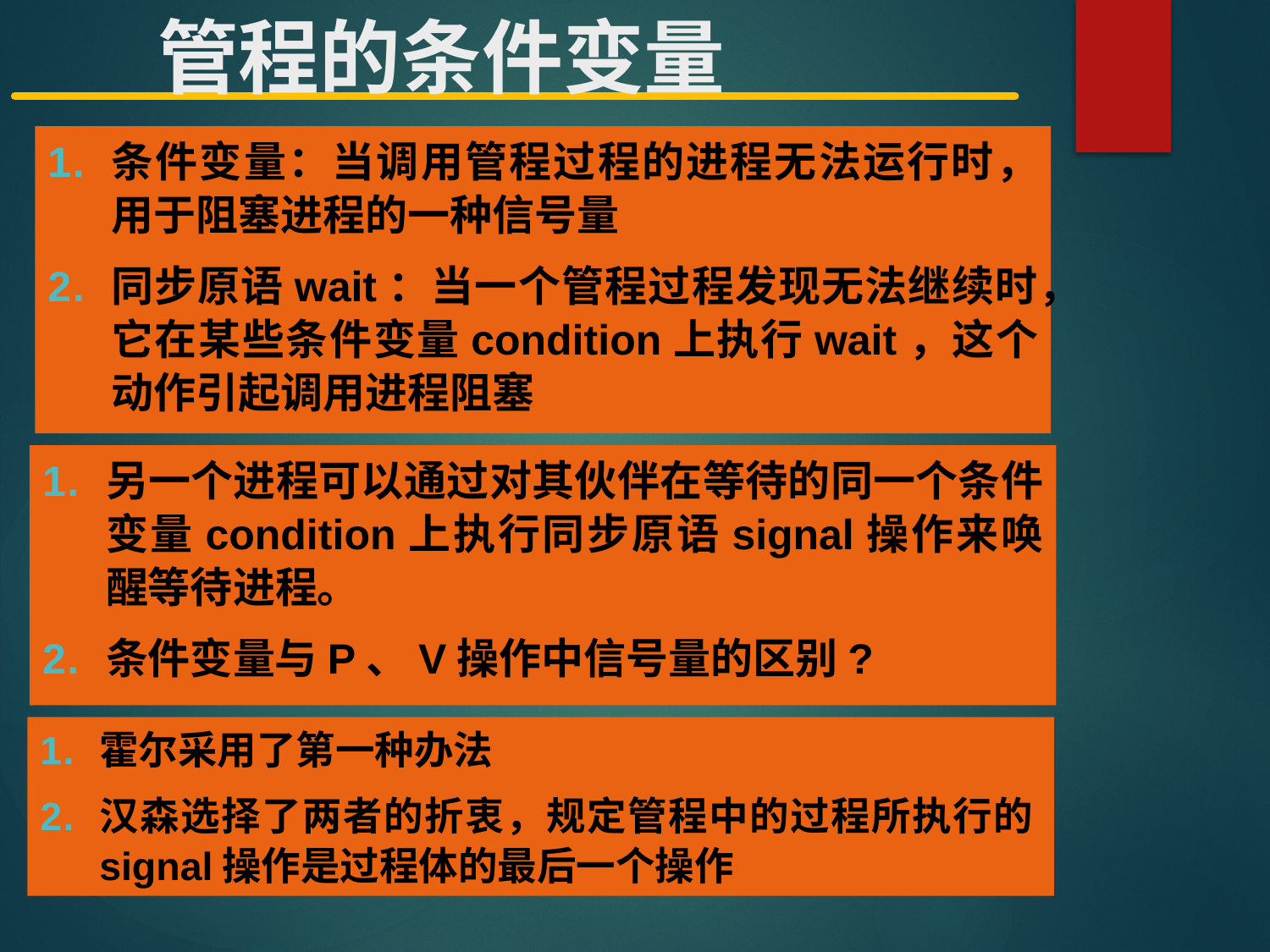

# 管程的条件变量
条件变量：当调用管程过程的进程无法运行时，用于阻塞进程的一种信号量
同步原语wait：当一个管程过程发现无法继续时，它在某些条件变量condition上执行wait，这个动作引起调用进程阻塞

另一个进程可以通过对其伙伴在等待的同一个条件变量condition上执行同步原语signal操作来唤醒等待进程。
条件变量与P、V操作中信号量的区别?
霍尔采用了第一种办法
汉森选择了两者的折衷，规定管程中的过程所执行的signal操作是过程体的最后一个操作